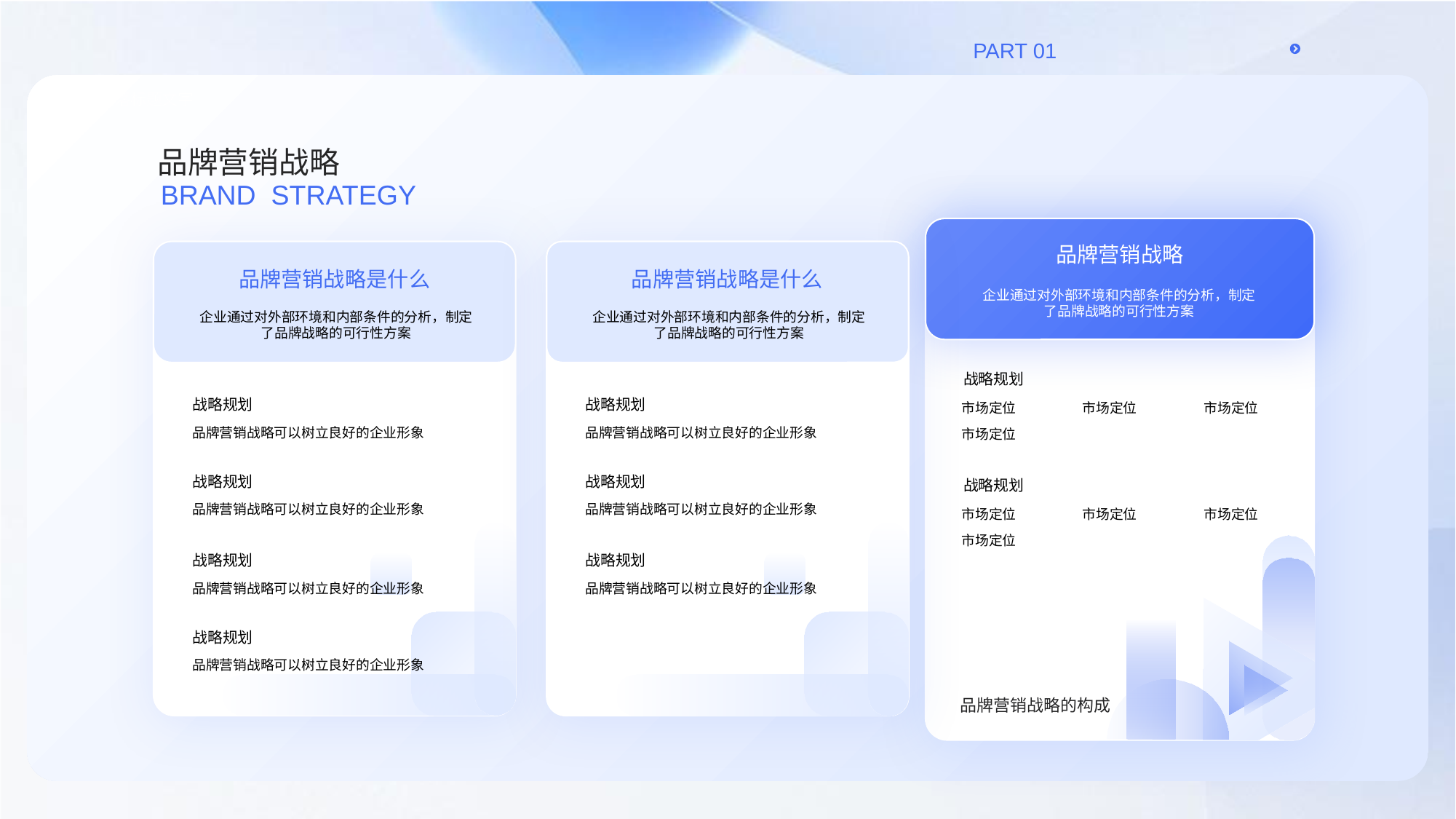

品牌营销战略
Brand  strategy

品牌营销战略

品牌营销战略是什么
品牌营销战略是什么
企业通过对外部环境和内部条件的分析，制定了品牌战略的可行性方案
企业通过对外部环境和内部条件的分析，制定了品牌战略的可行性方案
企业通过对外部环境和内部条件的分析，制定了品牌战略的可行性方案
战略规划
战略规划
战略规划
市场定位
市场定位
市场定位
品牌营销战略可以树立良好的企业形象
品牌营销战略可以树立良好的企业形象
市场定位
战略规划
战略规划
战略规划
品牌营销战略可以树立良好的企业形象
品牌营销战略可以树立良好的企业形象
市场定位
市场定位
市场定位

市场定位

战略规划
战略规划

品牌营销战略可以树立良好的企业形象
品牌营销战略可以树立良好的企业形象

战略规划

品牌营销战略可以树立良好的企业形象

品牌营销战略的构成